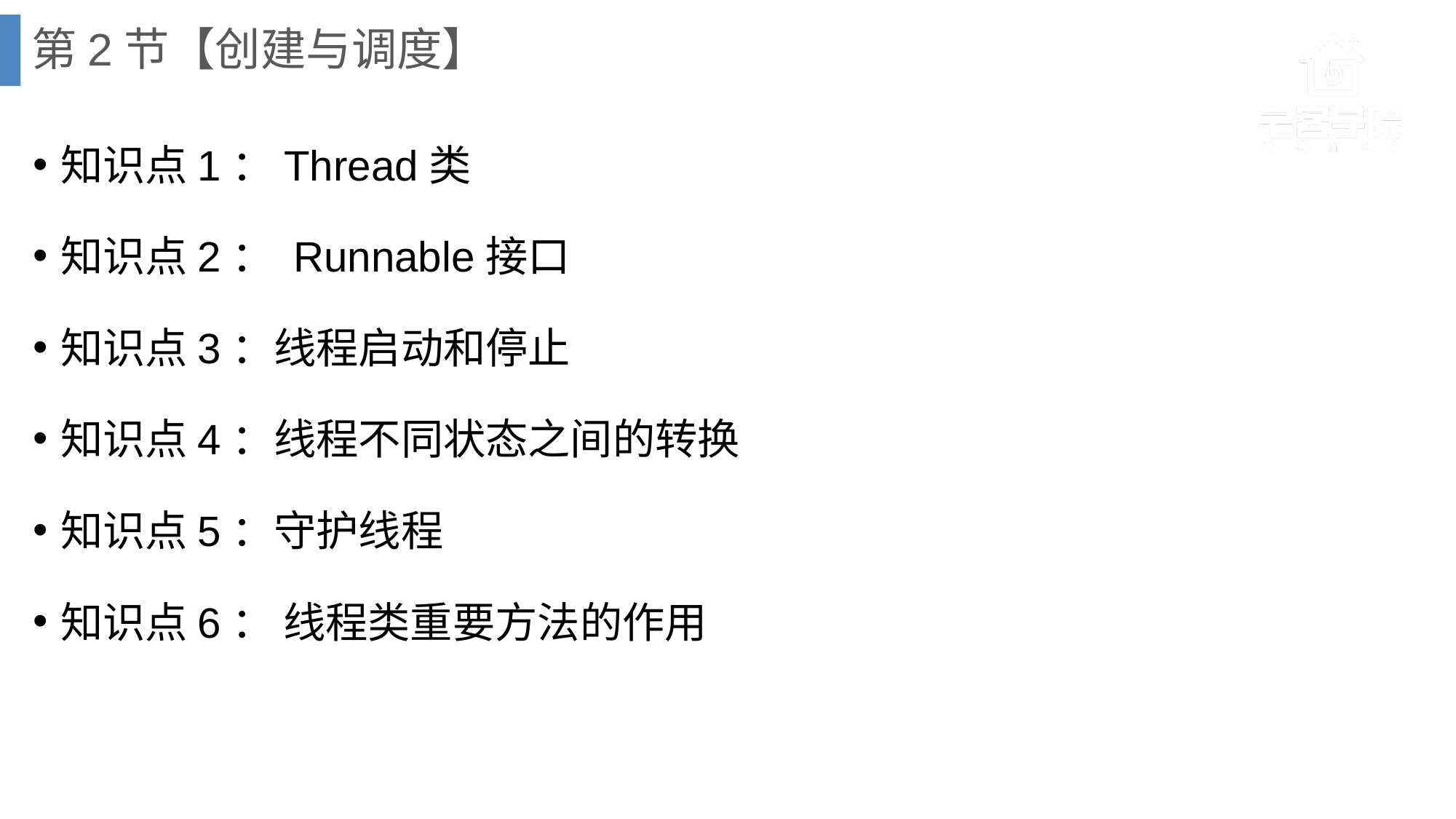

# 第2节【创建与调度】
知识点1：Thread类
知识点2： Runnable接口
知识点3：线程启动和停止
知识点4：线程不同状态之间的转换
知识点5：守护线程
知识点6： 线程类重要方法的作用